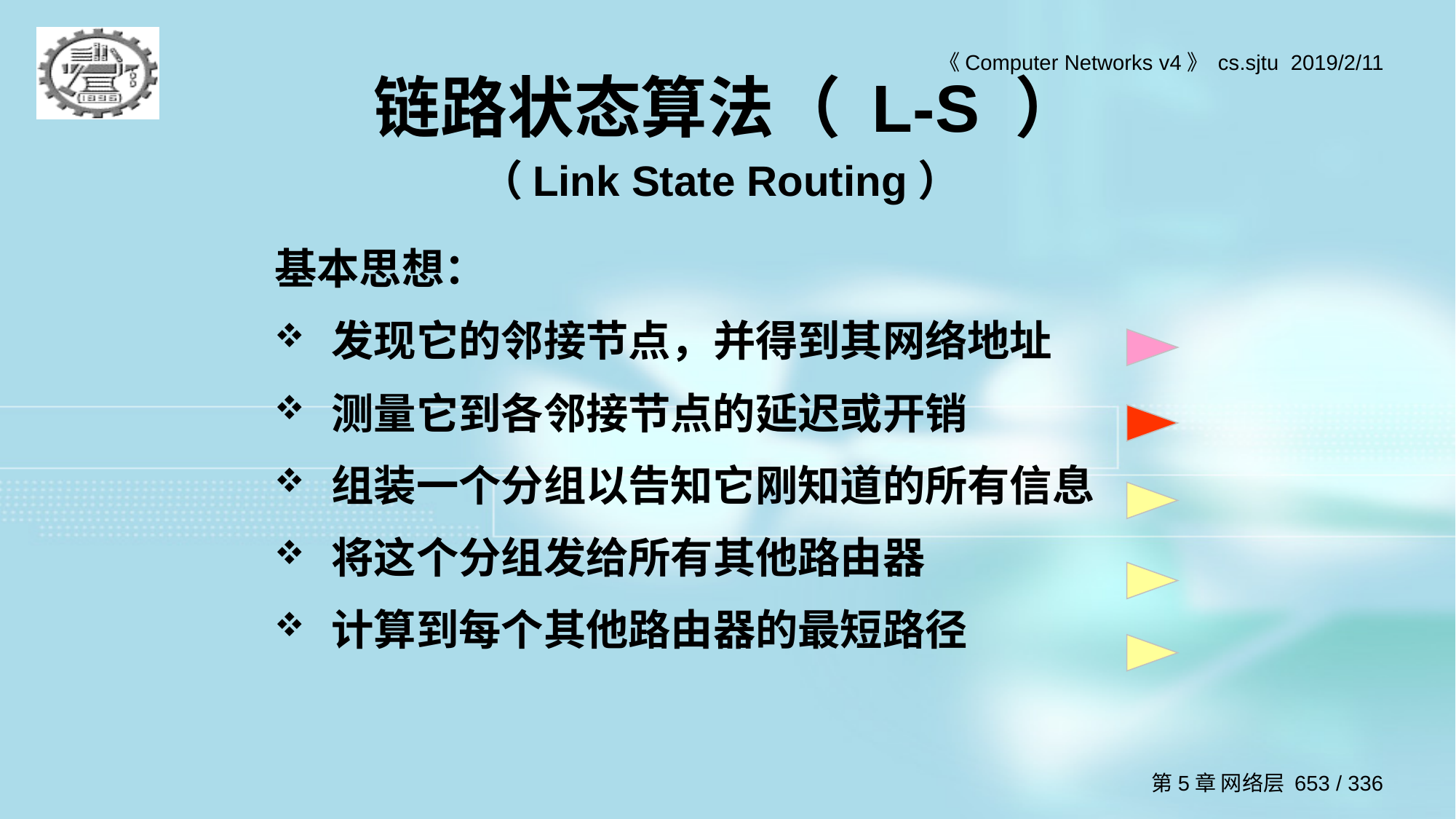

# 链路状态算法（ L-S ） （Link State Routing）
基本思想：
发现它的邻接节点，并得到其网络地址
测量它到各邻接节点的延迟或开销
组装一个分组以告知它刚知道的所有信息
将这个分组发给所有其他路由器
计算到每个其他路由器的最短路径